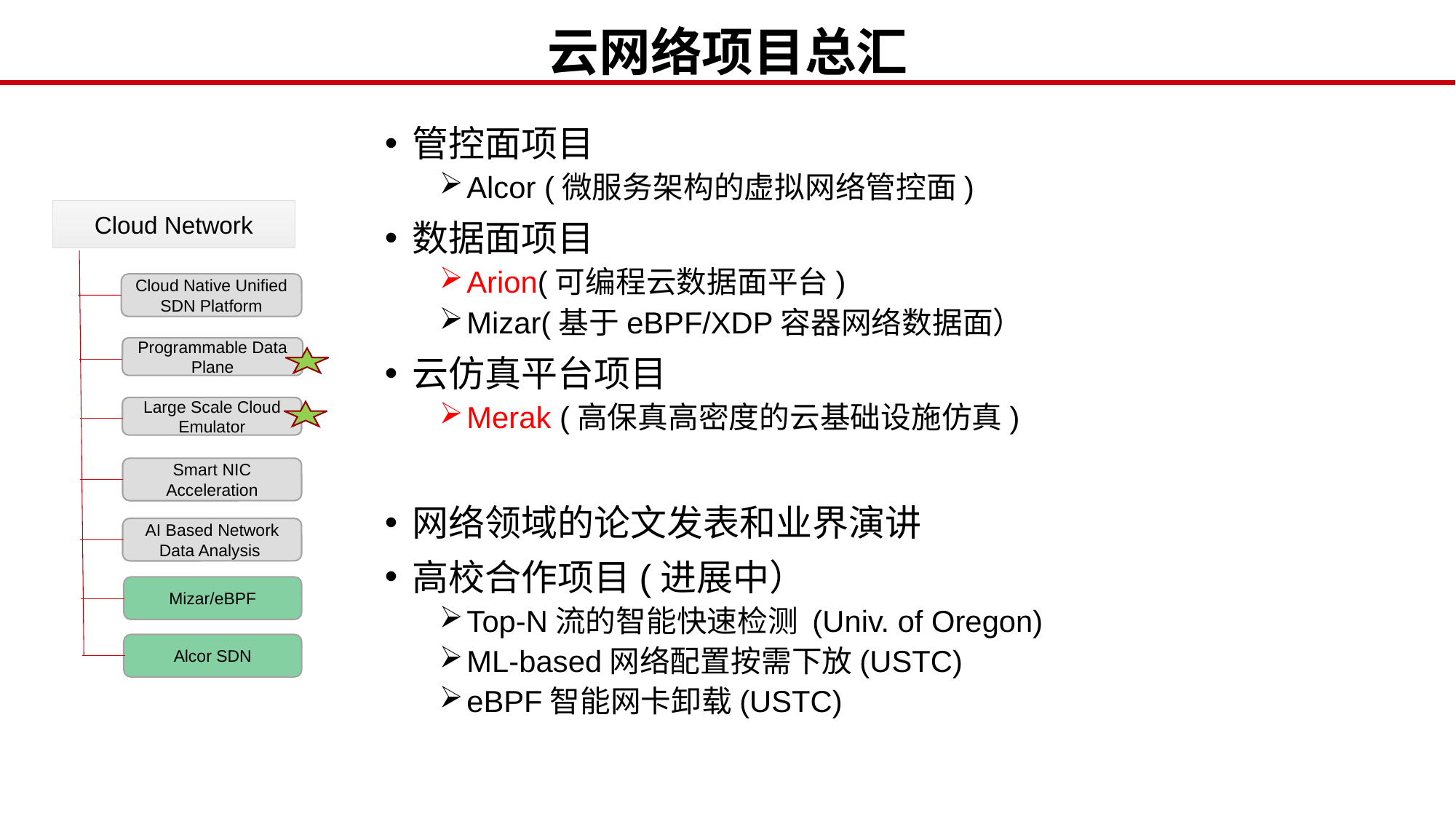

# 云网络项目总汇
管控面项目
Alcor (微服务架构的虚拟网络管控面)
数据面项目
Arion(可编程云数据面平台)
Mizar(基于eBPF/XDP容器网络数据面）
云仿真平台项目
Merak (高保真高密度的云基础设施仿真)

网络领域的论文发表和业界演讲
高校合作项目(进展中）
Top-N流的智能快速检测 (Univ. of Oregon)
ML-based网络配置按需下放(USTC)
eBPF智能网卡卸载(USTC)

Cloud Network
Cloud Native Unified SDN Platform
Programmable Data Plane

Large Scale Cloud Emulator

Smart NIC
Acceleration
AI Based Network Data Analysis
Mizar/eBPF
Alcor SDN